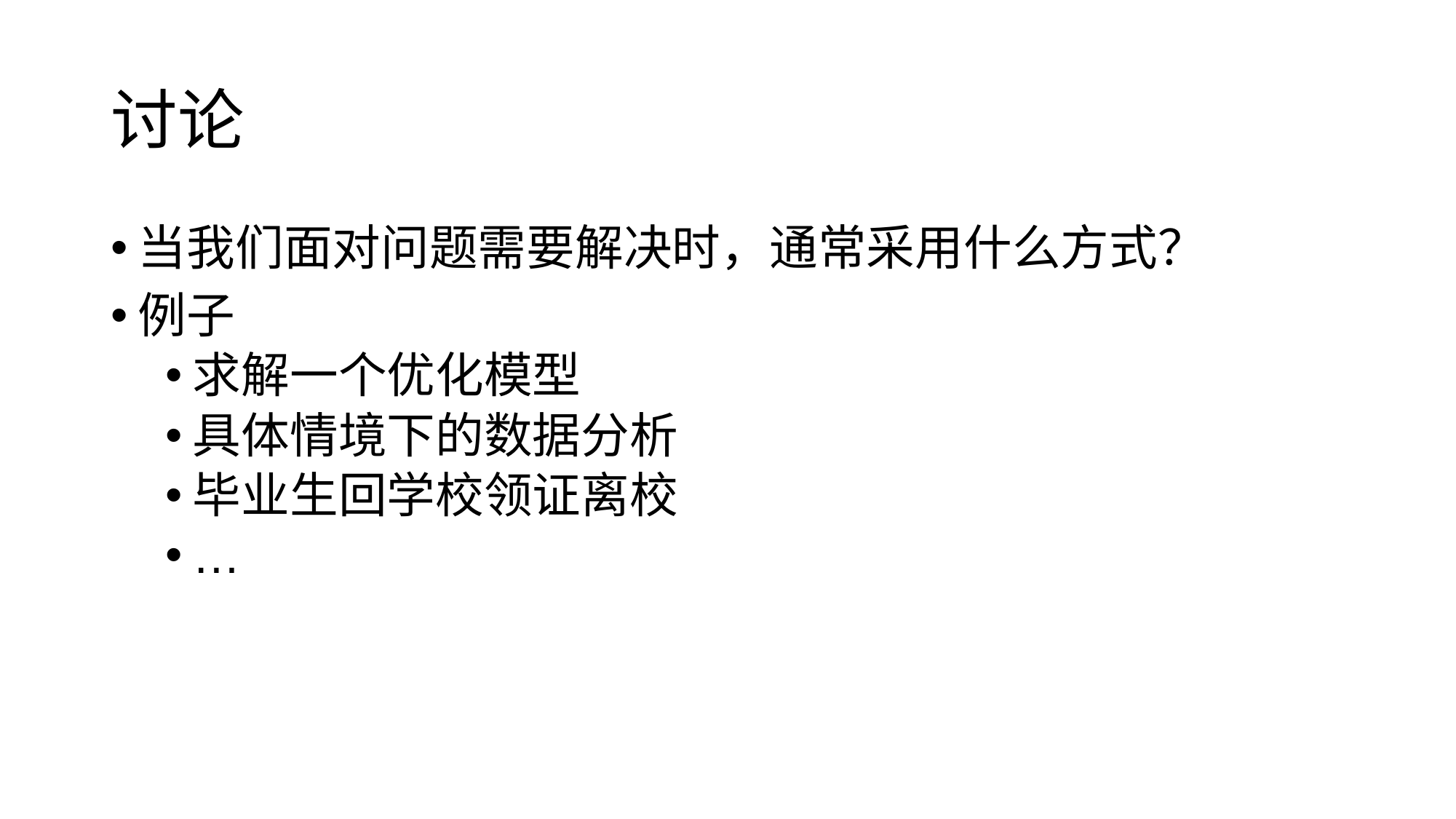

# 讨论
当我们面对问题需要解决时，通常采用什么方式？
例子
求解一个优化模型
具体情境下的数据分析
毕业生回学校领证离校
…